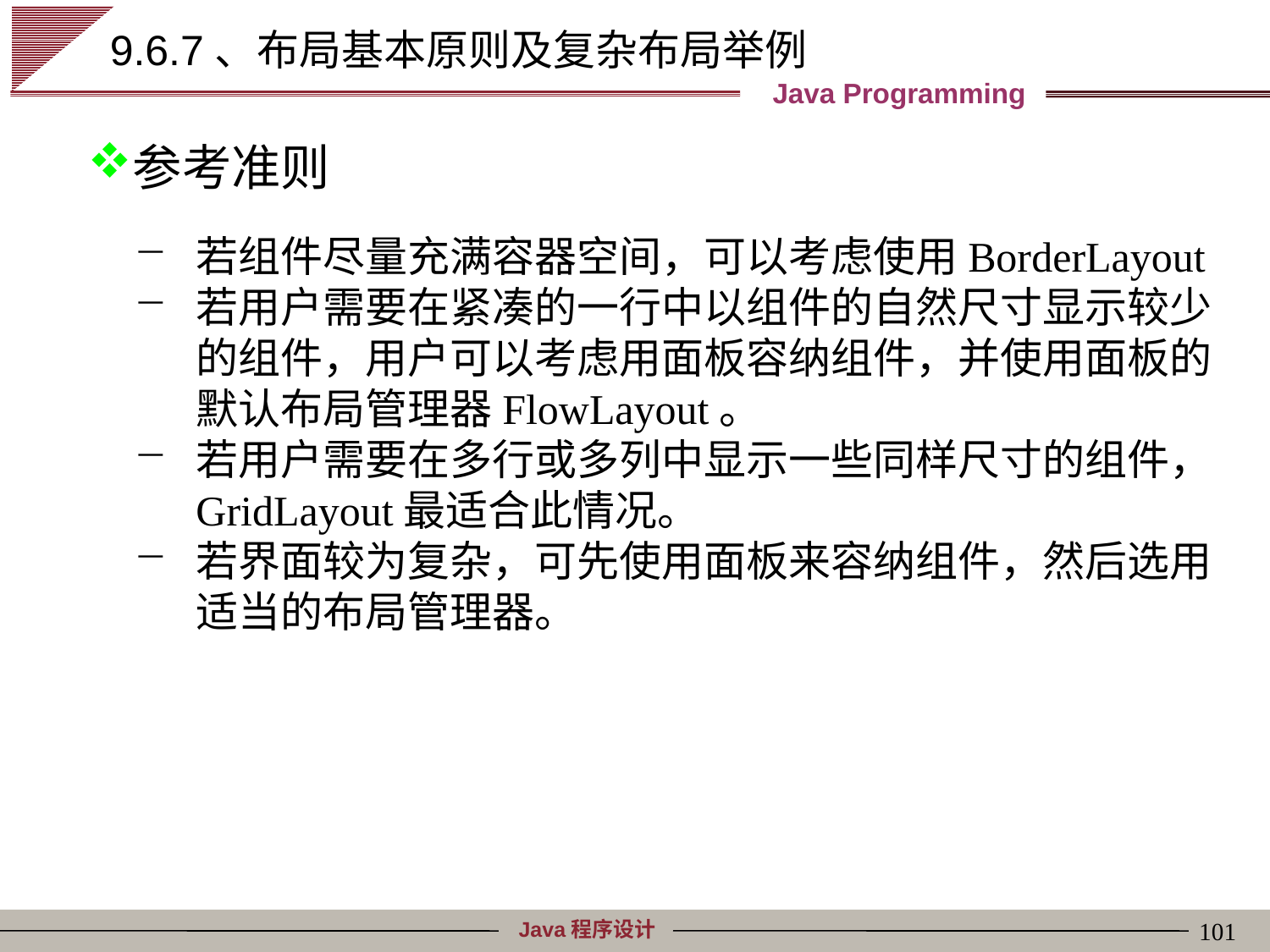

# 9.6.7、布局基本原则及复杂布局举例
参考准则
若组件尽量充满容器空间，可以考虑使用BorderLayout
若用户需要在紧凑的一行中以组件的自然尺寸显示较少的组件，用户可以考虑用面板容纳组件，并使用面板的默认布局管理器FlowLayout。
若用户需要在多行或多列中显示一些同样尺寸的组件，GridLayout最适合此情况。
若界面较为复杂，可先使用面板来容纳组件，然后选用适当的布局管理器。